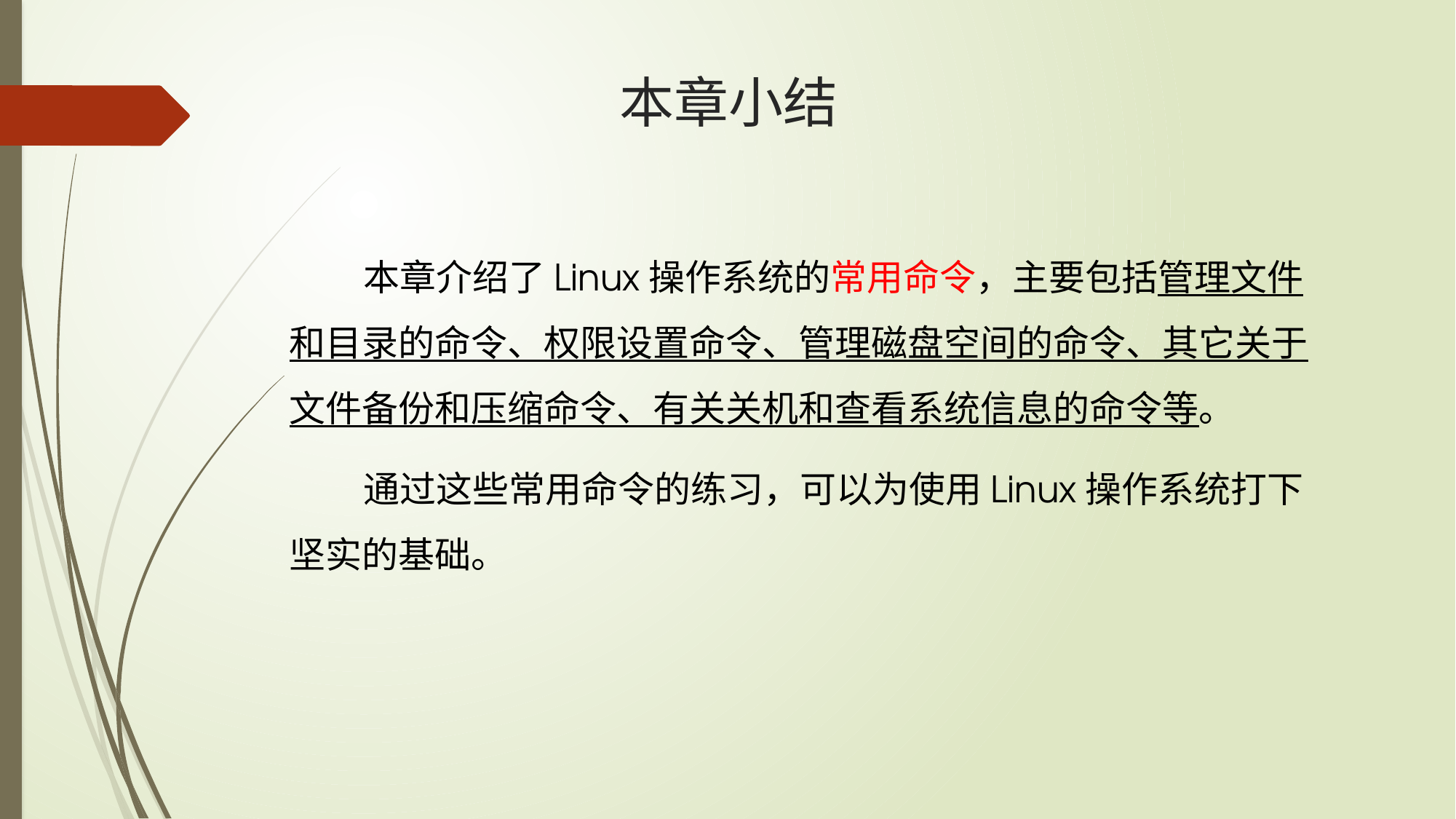

# 本章小结
        本章介绍了Linux操作系统的常用命令，主要包括管理文件和目录的命令、权限设置命令、管理磁盘空间的命令、其它关于文件备份和压缩命令、有关关机和查看系统信息的命令等。
        通过这些常用命令的练习，可以为使用Linux操作系统打下坚实的基础。